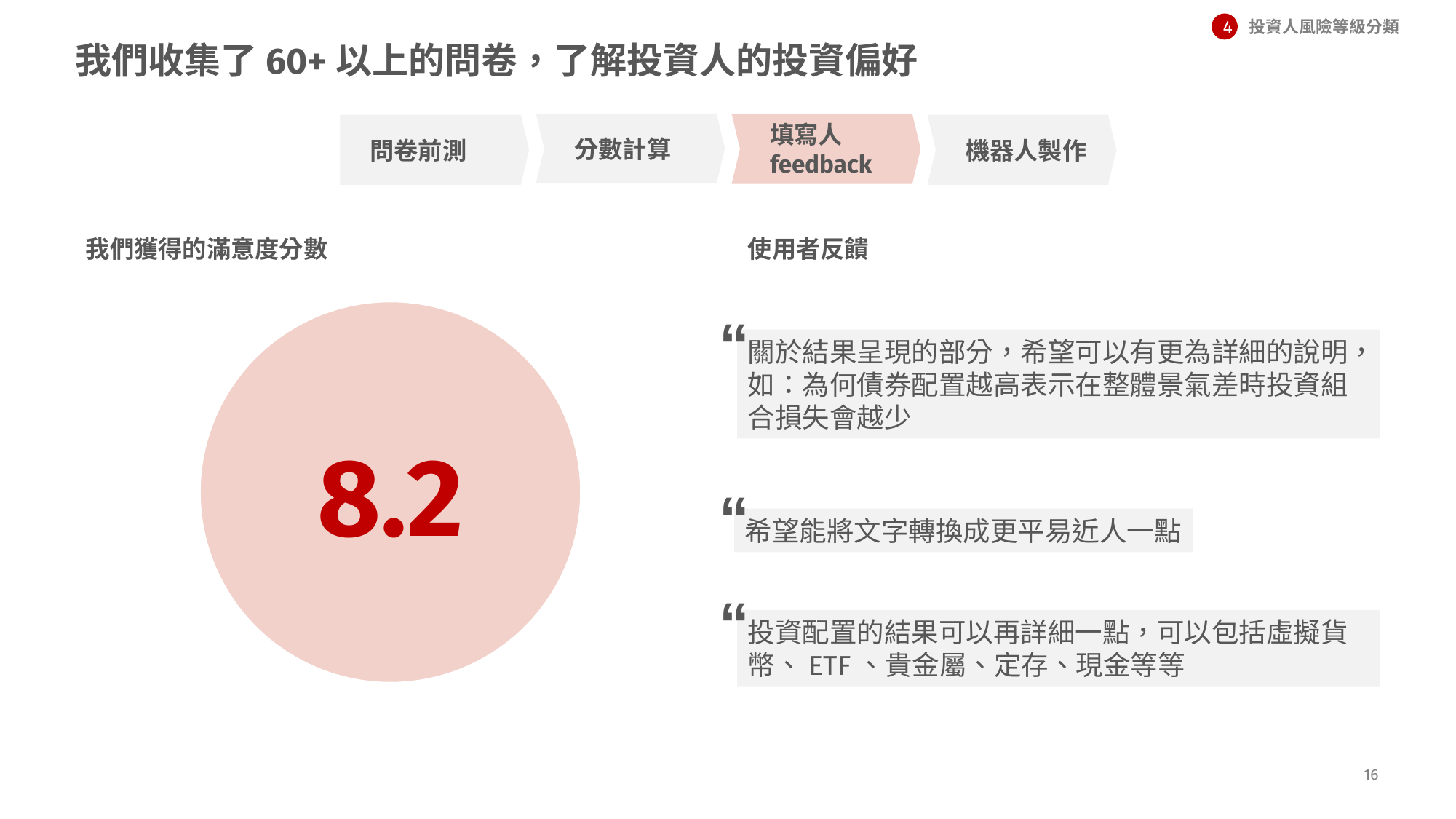

投資人風險等級分類
4
# 我們收集了60+以上的問卷，了解投資人的投資偏好
分數計算
填寫人feedback
問卷前測
機器人製作
我們獲得的滿意度分數
使用者反饋
“
8.2
關於結果呈現的部分，希望可以有更為詳細的說明，如：為何債券配置越高表示在整體景氣差時投資組合損失會越少
“
希望能將文字轉換成更平易近人一點
“
投資配置的結果可以再詳細一點，可以包括虛擬貨幣、ETF、貴金屬、定存、現金等等